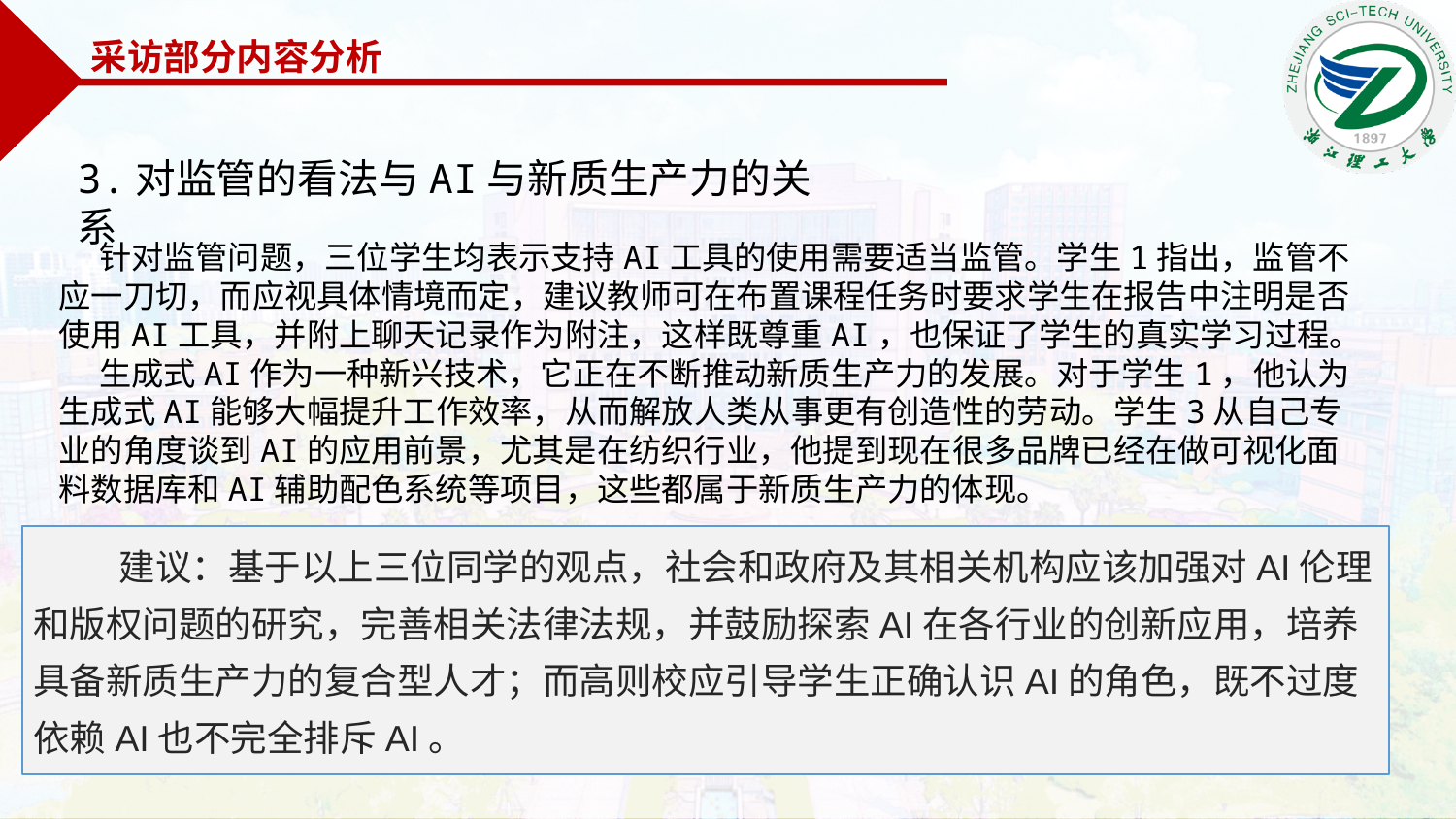

采访部分内容分析

3.对监管的看法与AI与新质生产力的关系
针对监管问题，三位学生均表示支持AI工具的使用需要适当监管。学生1指出，监管不应一刀切，而应视具体情境而定，建议教师可在布置课程任务时要求学生在报告中注明是否使用AI工具，并附上聊天记录作为附注，这样既尊重AI，也保证了学生的真实学习过程。
生成式AI作为一种新兴技术，它正在不断推动新质生产力的发展。对于学生1，他认为生成式AI能够大幅提升工作效率，从而解放人类从事更有创造性的劳动。学生3从自己专业的角度谈到AI的应用前景，尤其是在纺织行业，他提到现在很多品牌已经在做可视化面料数据库和AI辅助配色系统等项目，这些都属于新质生产力的体现。
建议：基于以上三位同学的观点，社会和政府及其相关机构应该加强对AI伦理和版权问题的研究，完善相关法律法规，并鼓励探索AI在各行业的创新应用，培养具备新质生产力的复合型人才；而高则校应引导学生正确认识AI的角色，既不过度依赖AI也不完全排斥AI。